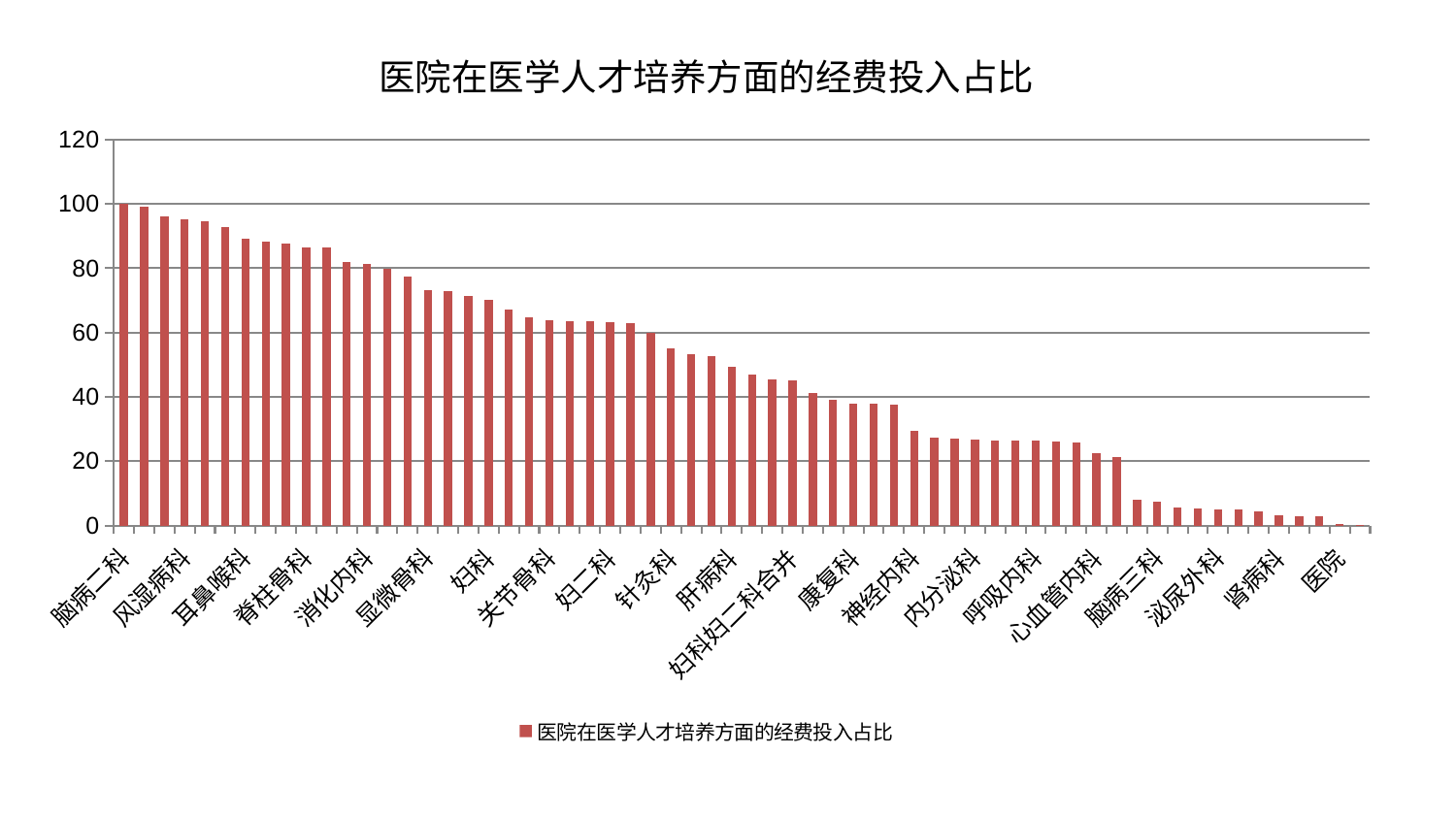

### Chart: 医院在医学人才培养方面的经费投入占比

| Category | 医院在医学人才培养方面的经费投入占比 |
|---|---|
| 脑病二科 | 100.0 |
| 皮肤科 | 99.01566729198659 |
| 东区重症医学科 | 96.09259140168847 |
| 风湿病科 | 95.1955651052723 |
| 男科 | 94.5349395617521 |
| 治未病中心 | 92.72900860264198 |
| 耳鼻喉科 | 89.21309748988797 |
| 西区重症医学科 | 88.23370963789695 |
| 脾胃科消化科合并 | 87.7927881754368 |
| 脊柱骨科 | 86.54467420682121 |
| 肝胆外科 | 86.469215482201 |
| 推拿科 | 81.95854867262042 |
| 消化内科 | 81.4243810835555 |
| 产科 | 79.9162835831842 |
| 胸外科 | 77.32205086326046 |
| 显微骨科 | 73.0508314595498 |
| 微创骨科 | 72.82121634670388 |
| 心病三科 | 71.40361546644333 |
| 妇科 | 70.21570063887889 |
| 心病二科 | 67.24014209914769 |
| 小儿骨科 | 64.6443006843615 |
| 关节骨科 | 63.72160309502283 |
| 周围血管科 | 63.64421362182818 |
| 运动损伤骨科 | 63.578486670643215 |
| 妇二科 | 63.09200468836804 |
| 综合内科 | 63.06381596578364 |
| 儿科 | 60.036592877604456 |
| 针灸科 | 55.07579657635178 |
| 中医经典科 | 53.20110980302688 |
| 重症医学科 | 52.64808000287942 |
| 肝病科 | 49.216875737488245 |
| 美容皮肤科 | 47.009507950445524 |
| 骨科 | 45.40298607500852 |
| 妇科妇二科合并 | 45.26565585243168 |
| 眼科 | 41.154617674118086 |
| 老年医学科 | 39.215289380665844 |
| 康复科 | 38.02666775644605 |
| 心病四科 | 37.920976490655065 |
| 身心医学科 | 37.47529019061596 |
| 神经内科 | 29.391400328671097 |
| 肛肠科 | 27.330939684259153 |
| 东区肾病科 | 26.884629114000962 |
| 内分泌科 | 26.64507243356266 |
| 肿瘤内科 | 26.425956567918426 |
| 神经外科 | 26.340373439408182 |
| 呼吸内科 | 26.27046244129918 |
| 中医外治中心 | 26.24534997011267 |
| 口腔科 | 25.833127189464843 |
| 心血管内科 | 22.57513951677383 |
| 脑病一科 | 21.21401105943139 |
| 普通外科 | 8.090232164525585 |
| 脑病三科 | 7.302364581916054 |
| 小儿推拿科 | 5.617391214301518 |
| 血液科 | 5.137462895429896 |
| 泌尿外科 | 4.9339920710020895 |
| 创伤骨科 | 4.9045859602321 |
| 乳腺甲状腺外科 | 4.3234944405444855 |
| 肾病科 | 3.0867048887732014 |
| 心病一科 | 2.9363921648575935 |
| 脾胃病科 | 2.824671747491055 |
| 医院 | 0.3445592897647312 |
| 肾脏内科 | 0.1617758371865776 |
119